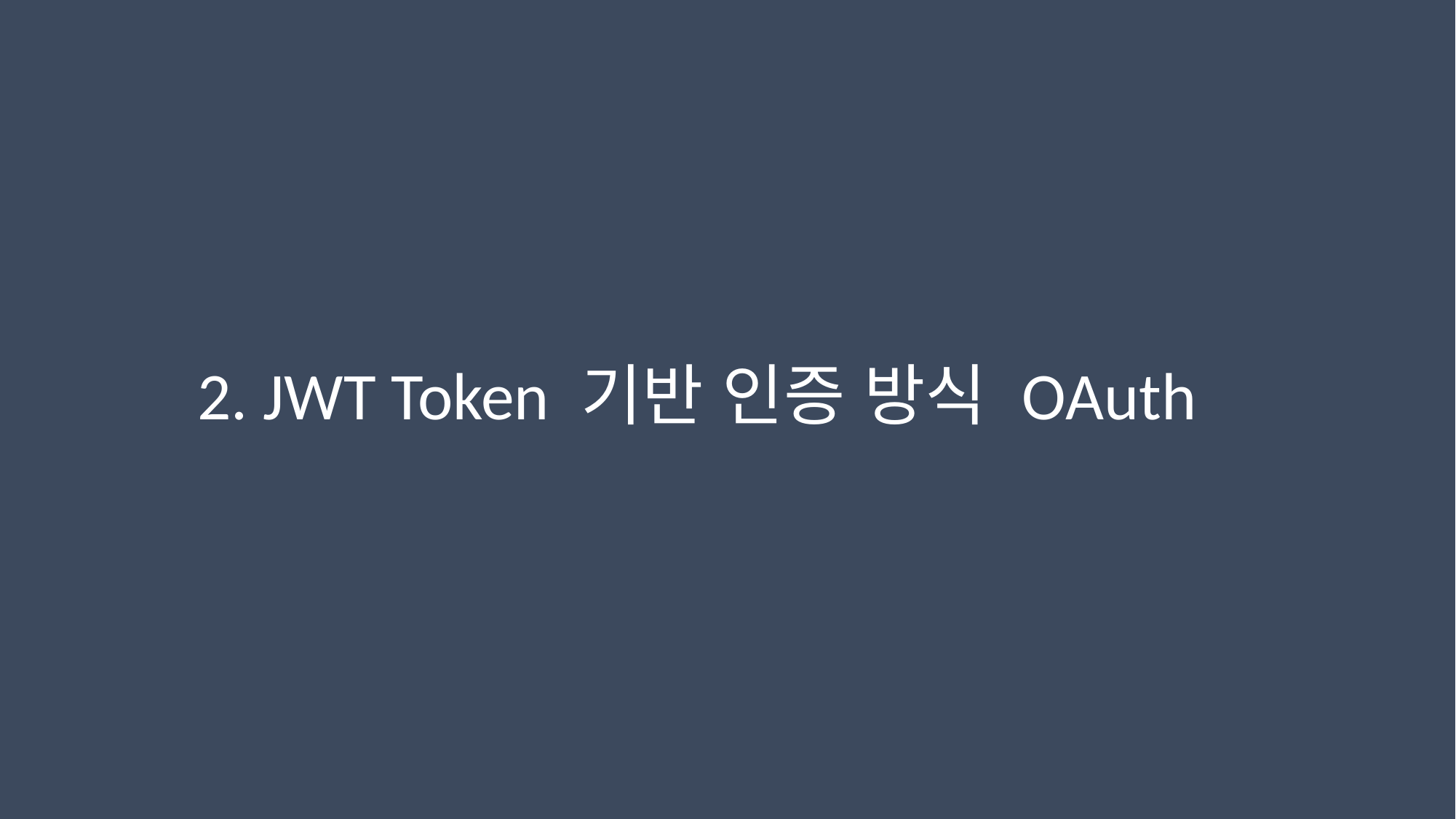

2. JWT Token 기반 인증 방식 OAuth